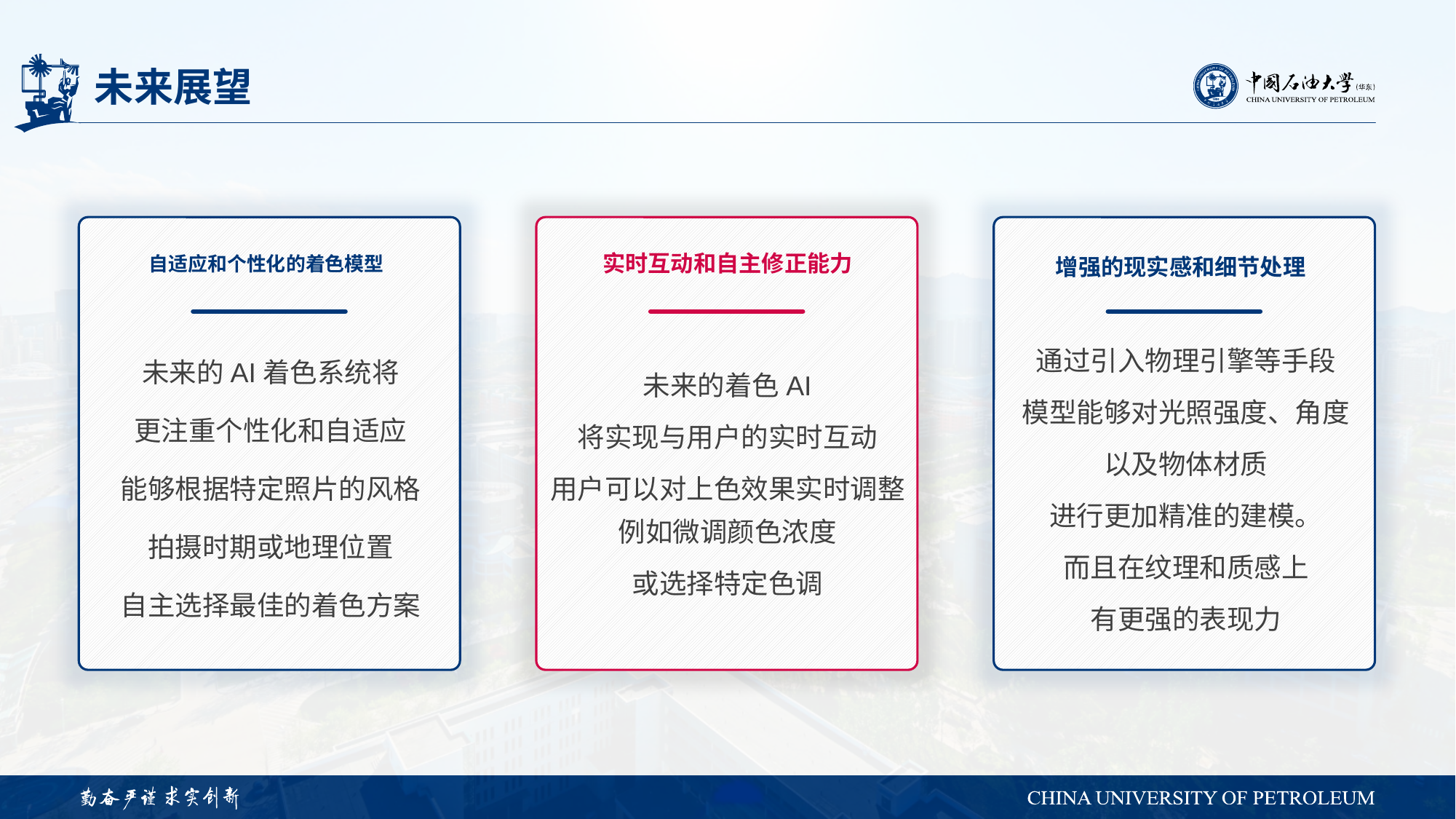

# 未来展望

自适应和个性化的着色模型

实时互动和自主修正能力
未来的着色AI
将实现与用户的实时互动
用户可以对上色效果实时调整例如微调颜色浓度
或选择特定色调

增强的现实感和细节处理
通过引入物理引擎等手段
模型能够对光照强度、角度
以及物体材质
进行更加精准的建模。
而且在纹理和质感上
有更强的表现力
未来的AI着色系统将
更注重个性化和自适应
能够根据特定照片的风格
拍摄时期或地理位置
自主选择最佳的着色方案